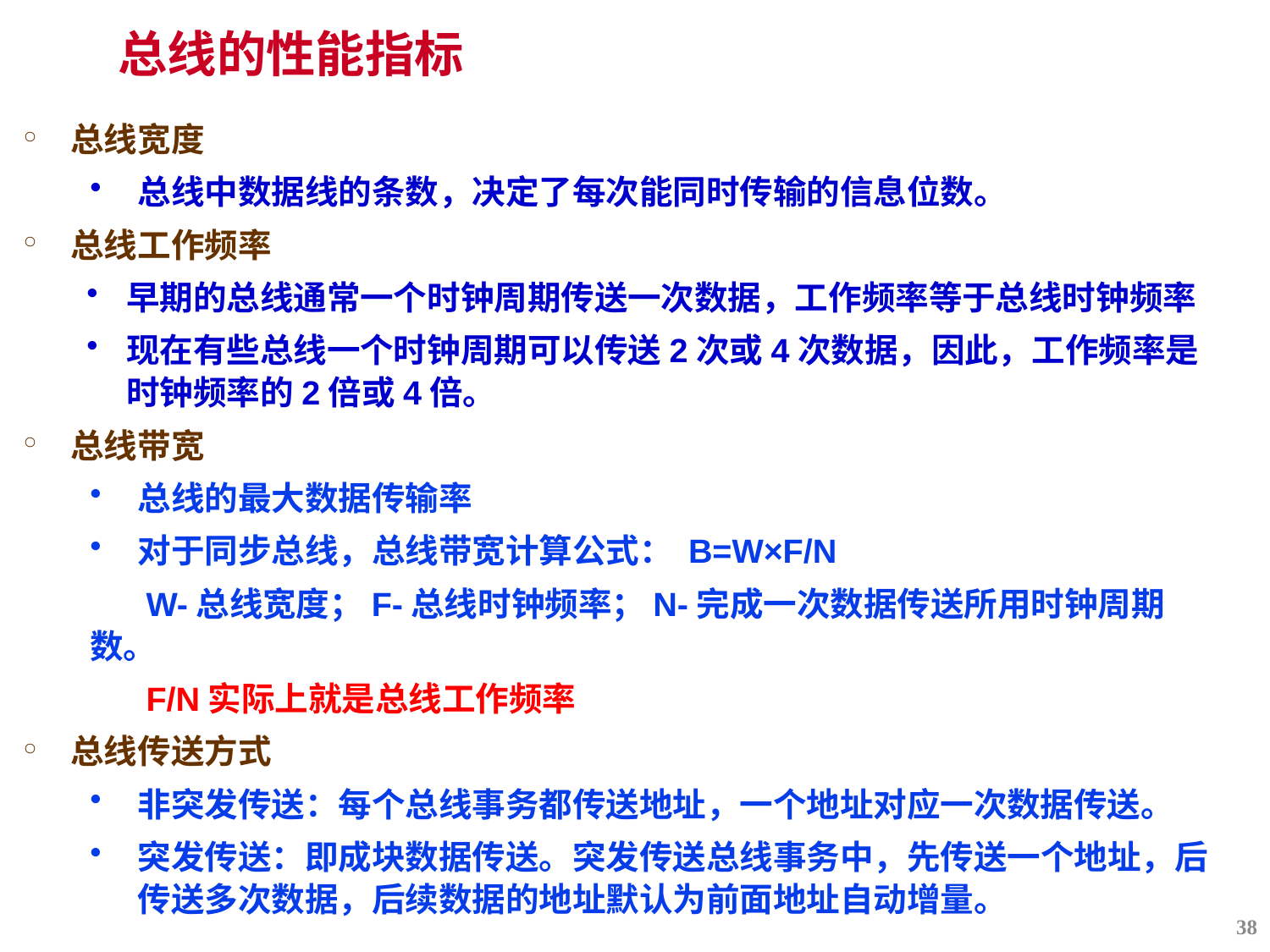

总线的性能指标
总线宽度
总线中数据线的条数，决定了每次能同时传输的信息位数。
总线工作频率
早期的总线通常一个时钟周期传送一次数据，工作频率等于总线时钟频率
现在有些总线一个时钟周期可以传送2次或4次数据，因此，工作频率是时钟频率的2倍或4倍。
总线带宽
总线的最大数据传输率
对于同步总线，总线带宽计算公式： B=W×F/N
      W-总线宽度；F-总线时钟频率；N-完成一次数据传送所用时钟周期数。
      F/N实际上就是总线工作频率
总线传送方式
非突发传送：每个总线事务都传送地址，一个地址对应一次数据传送。
突发传送：即成块数据传送。突发传送总线事务中，先传送一个地址，后传送多次数据，后续数据的地址默认为前面地址自动增量。

38